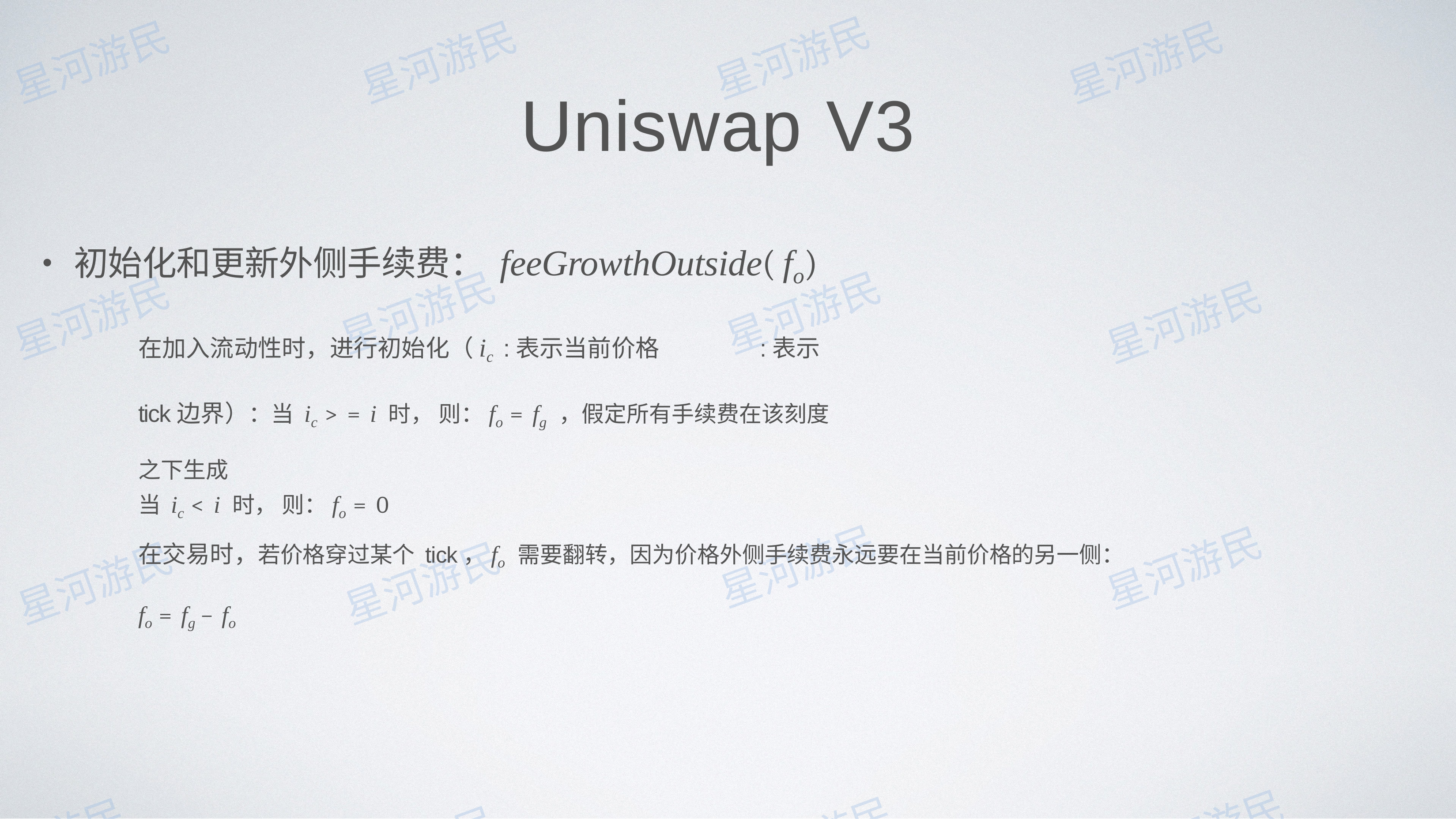

# Uniswap V3
初始化和更新外侧⼿续费： feeGrowthOutside( fo)
在加⼊流动性时，进⾏初始化（ic  :表示当前价格	:表示tick边界）：当 ic > = i 时， 则：fo = fg ，假定所有⼿续费在该刻度之下⽣成
当 ic < i 时， 则：fo = 0
在交易时，若价格穿过某个 tick，fo 需要翻转，因为价格外侧⼿续费永远要在当前价格的另⼀侧：
fo = fg − fo